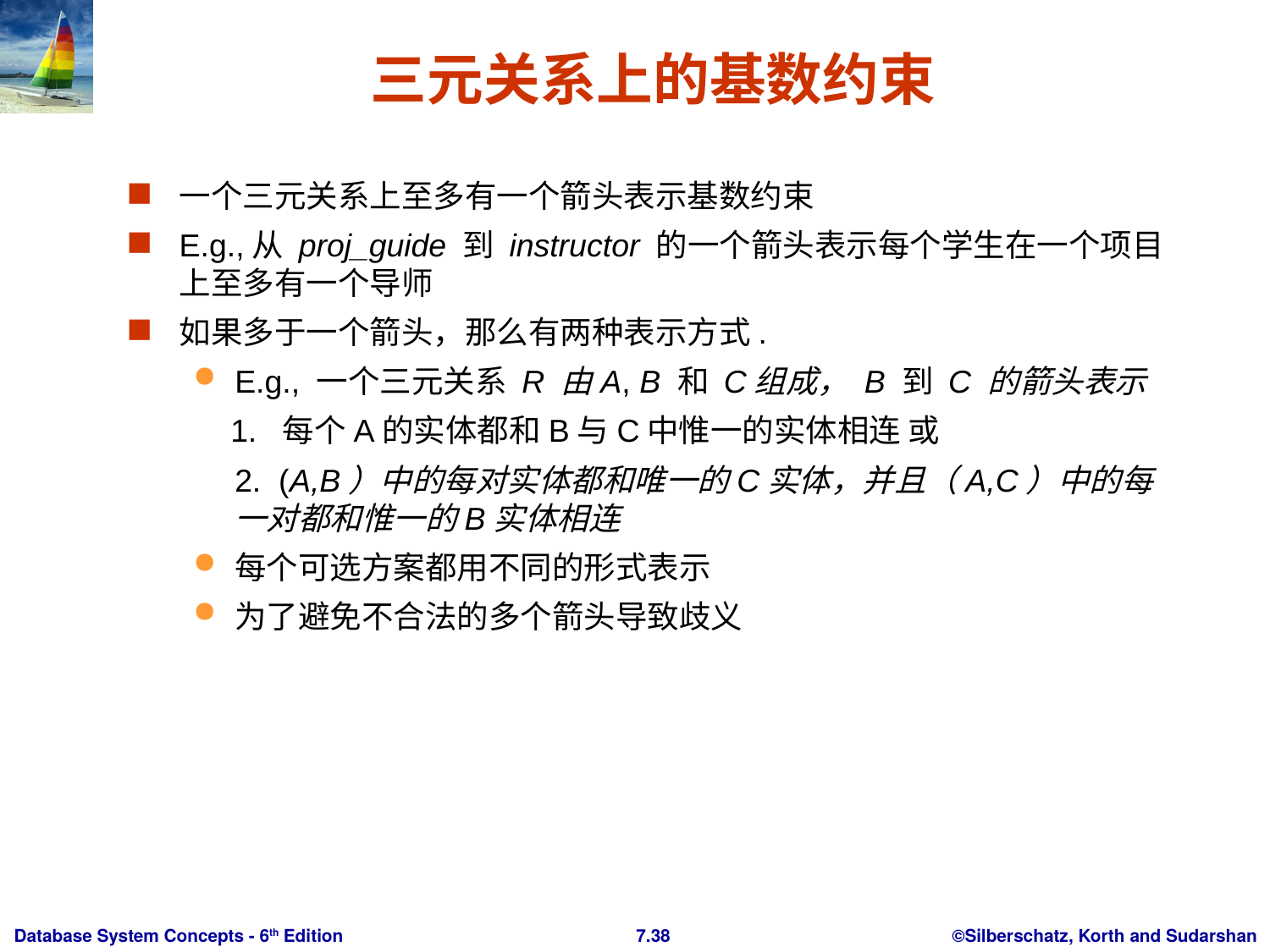

# 三元关系上的基数约束
一个三元关系上至多有一个箭头表示基数约束
E.g.,从 proj_guide 到 instructor 的一个箭头表示每个学生在一个项目上至多有一个导师
如果多于一个箭头，那么有两种表示方式.
E.g., 一个三元关系 R 由A, B 和 C组成， B 到 C 的箭头表示
    1.  每个A的实体都和B与C中惟一的实体相连 或
	2.  (A,B）中的每对实体都和唯一的C实体，并且（A,C）中的每一对都和惟一的B实体相连
每个可选方案都用不同的形式表示
为了避免不合法的多个箭头导致歧义